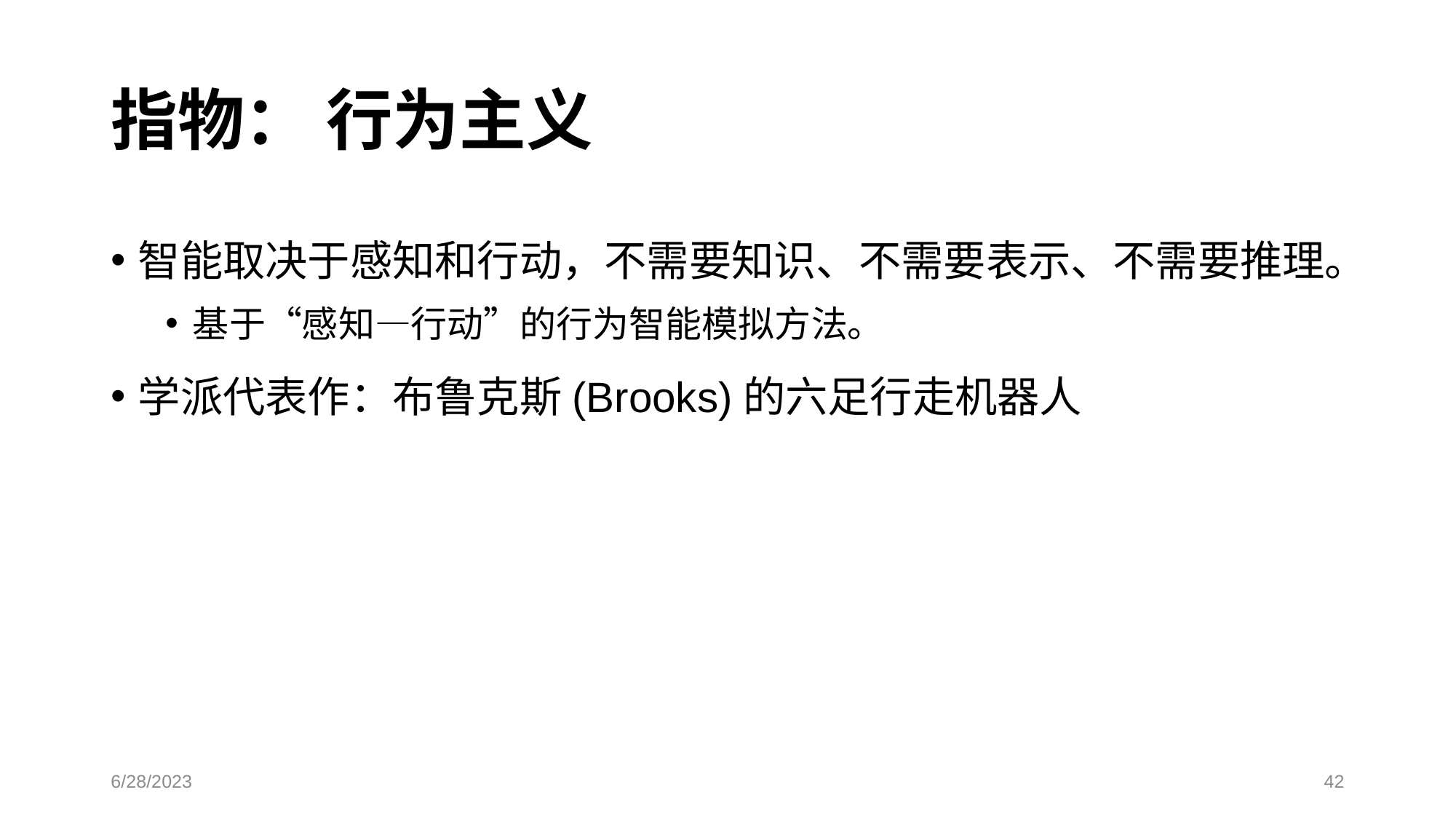

# 指物： 行为主义
智能取决于感知和行动，不需要知识、不需要表示、不需要推理。
基于“感知—行动”的行为智能模拟方法。
学派代表作：布鲁克斯(Brooks)的六足行走机器人
6/28/2023
42